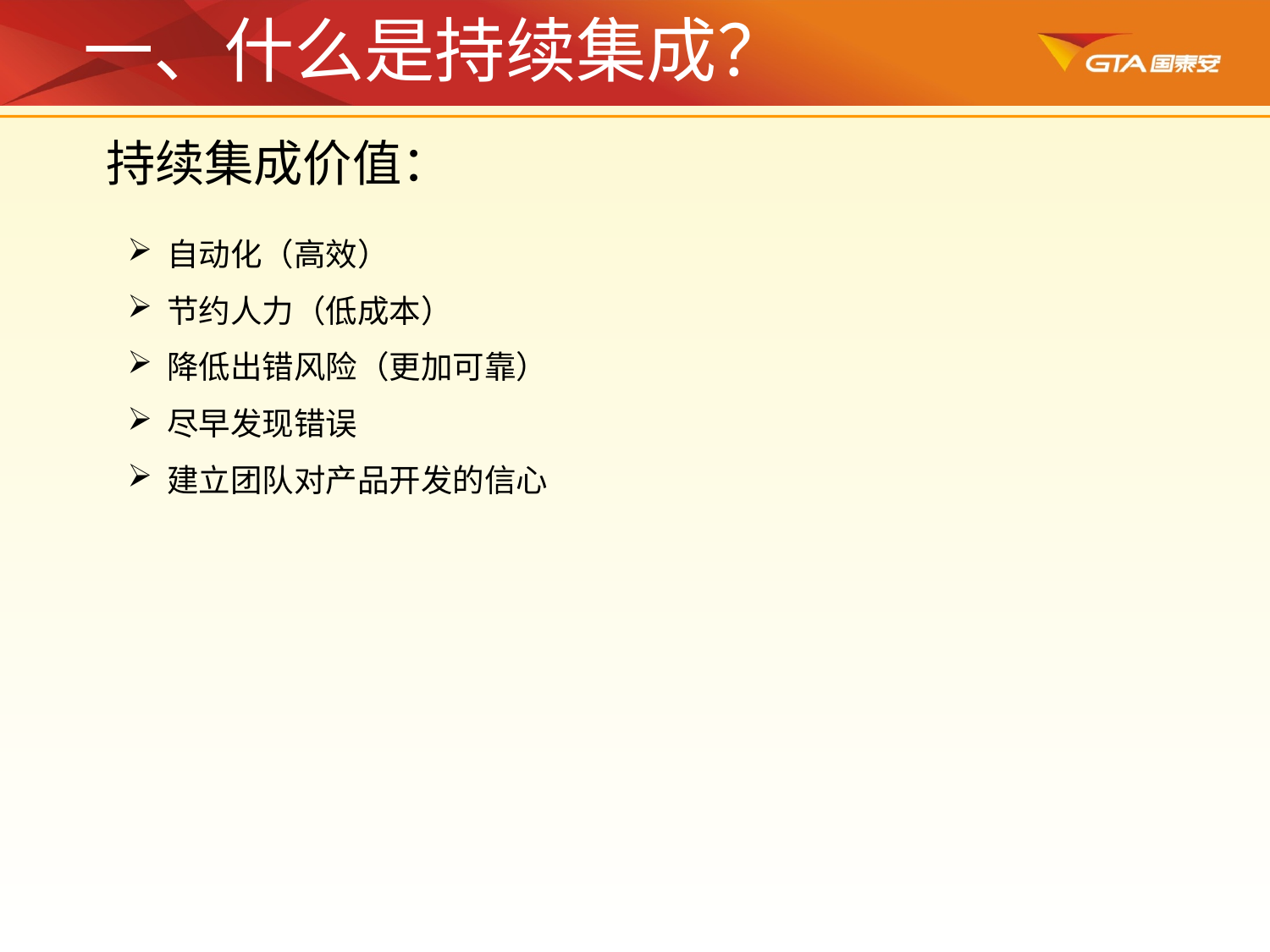

一、什么是持续集成？
持续集成价值：
自动化（高效）
节约人力（低成本）
降低出错风险（更加可靠）
尽早发现错误
建立团队对产品开发的信心